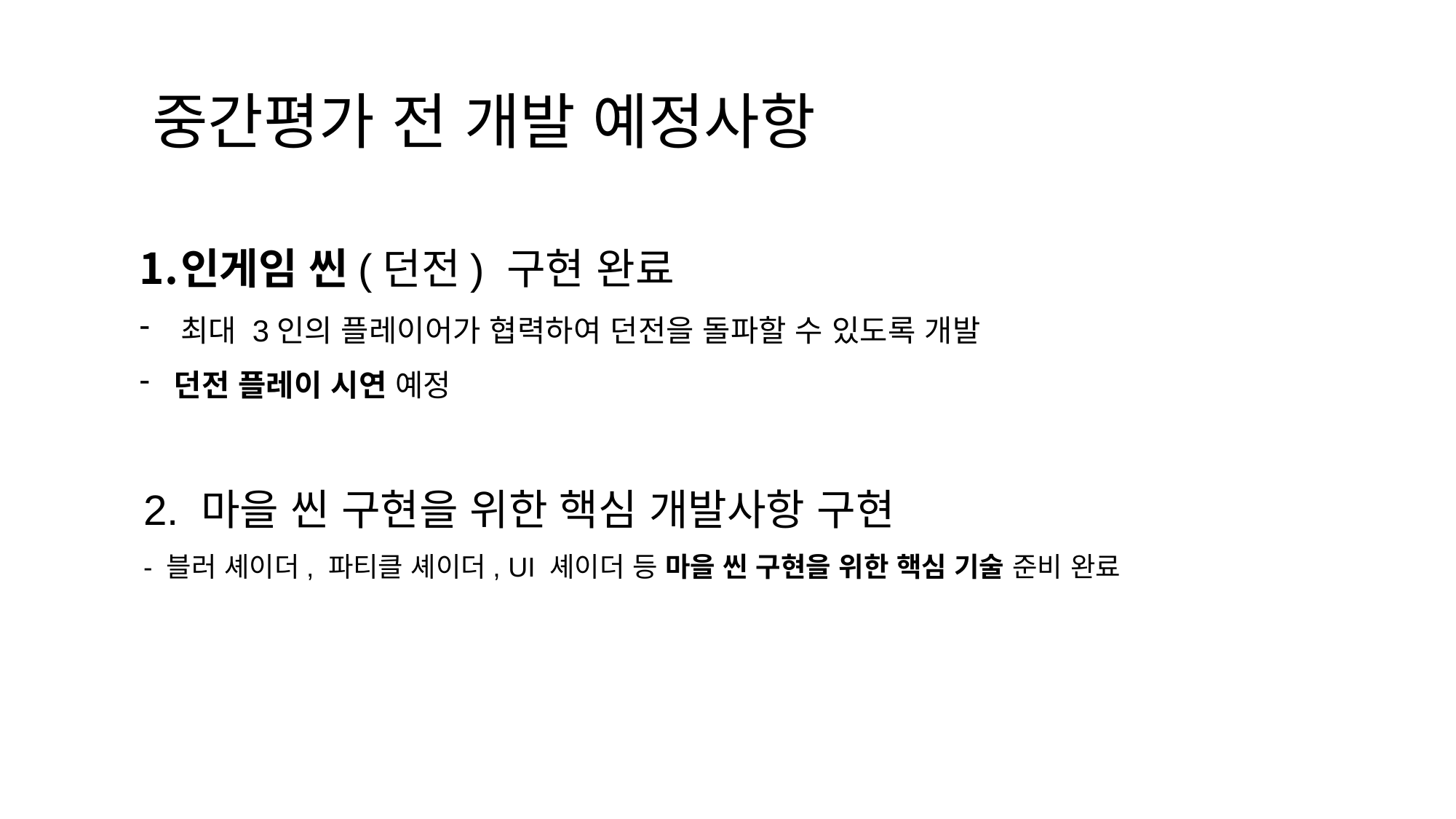

중간평가 전 개발 예정사항
인게임 씬(던전) 구현 완료
최대 3인의 플레이어가 협력하여 던전을 돌파할 수 있도록 개발
던전 플레이 시연 예정
2. 마을 씬 구현을 위한 핵심 개발사항 구현
- 블러 셰이더, 파티클 셰이더, UI 셰이더 등 마을 씬 구현을 위한 핵심 기술 준비 완료